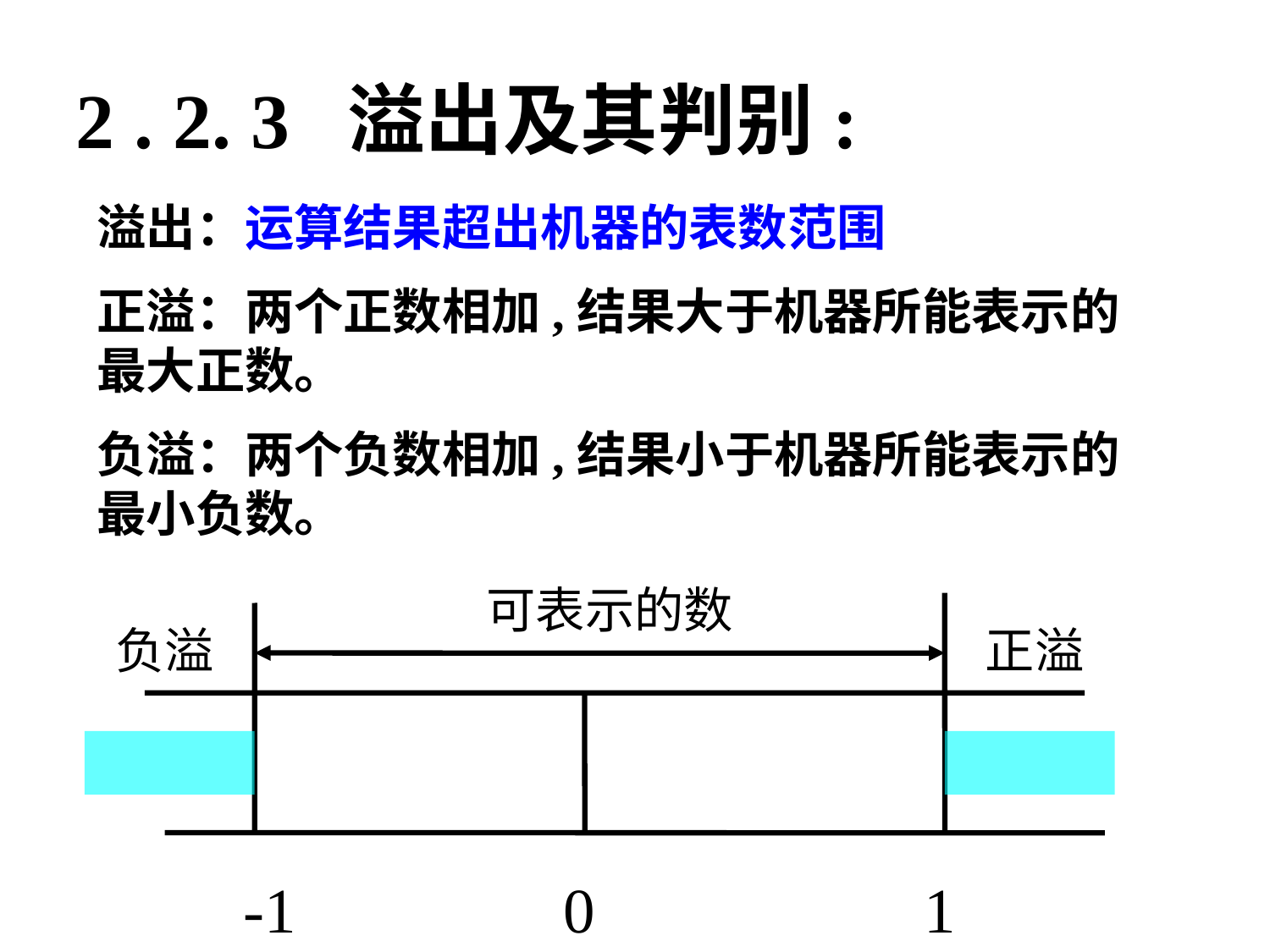

2 . 2. 3  溢出及其判别:
溢出：运算结果超出机器的表数范围
正溢：两个正数相加,结果大于机器所能表示的最大正数。
负溢：两个负数相加,结果小于机器所能表示的最小负数。
可表示的数

负溢
正溢
-1
0
1